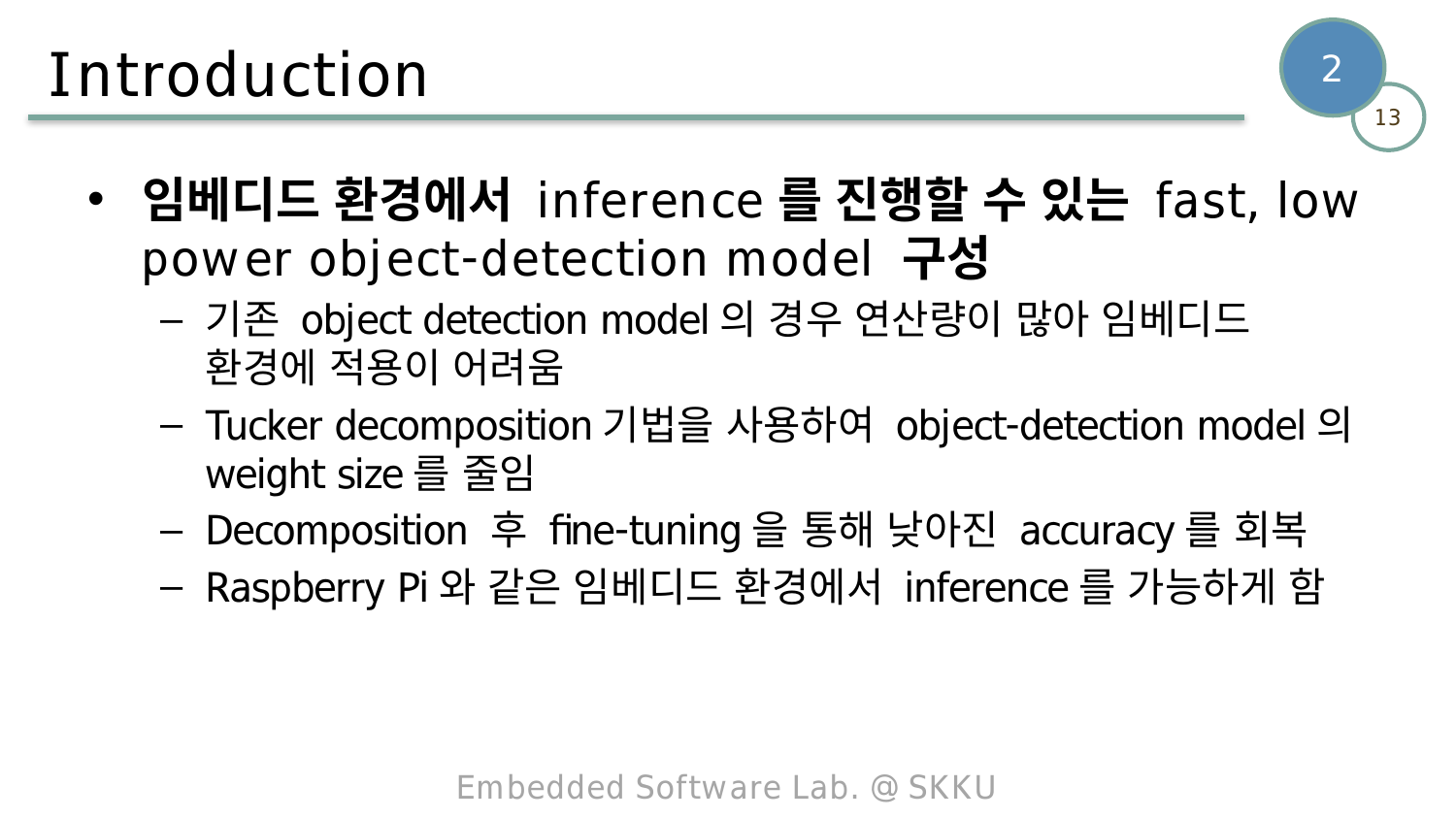

# Introduction
임베디드 환경에서 inference를 진행할 수 있는 fast, low power object-detection model 구성
기존 object detection model의 경우 연산량이 많아 임베디드 환경에 적용이 어려움
Tucker decomposition기법을 사용하여 object-detection model의 weight size를 줄임
Decomposition 후 fine-tuning을 통해 낮아진 accuracy를 회복
Raspberry Pi와 같은 임베디드 환경에서 inference를 가능하게 함